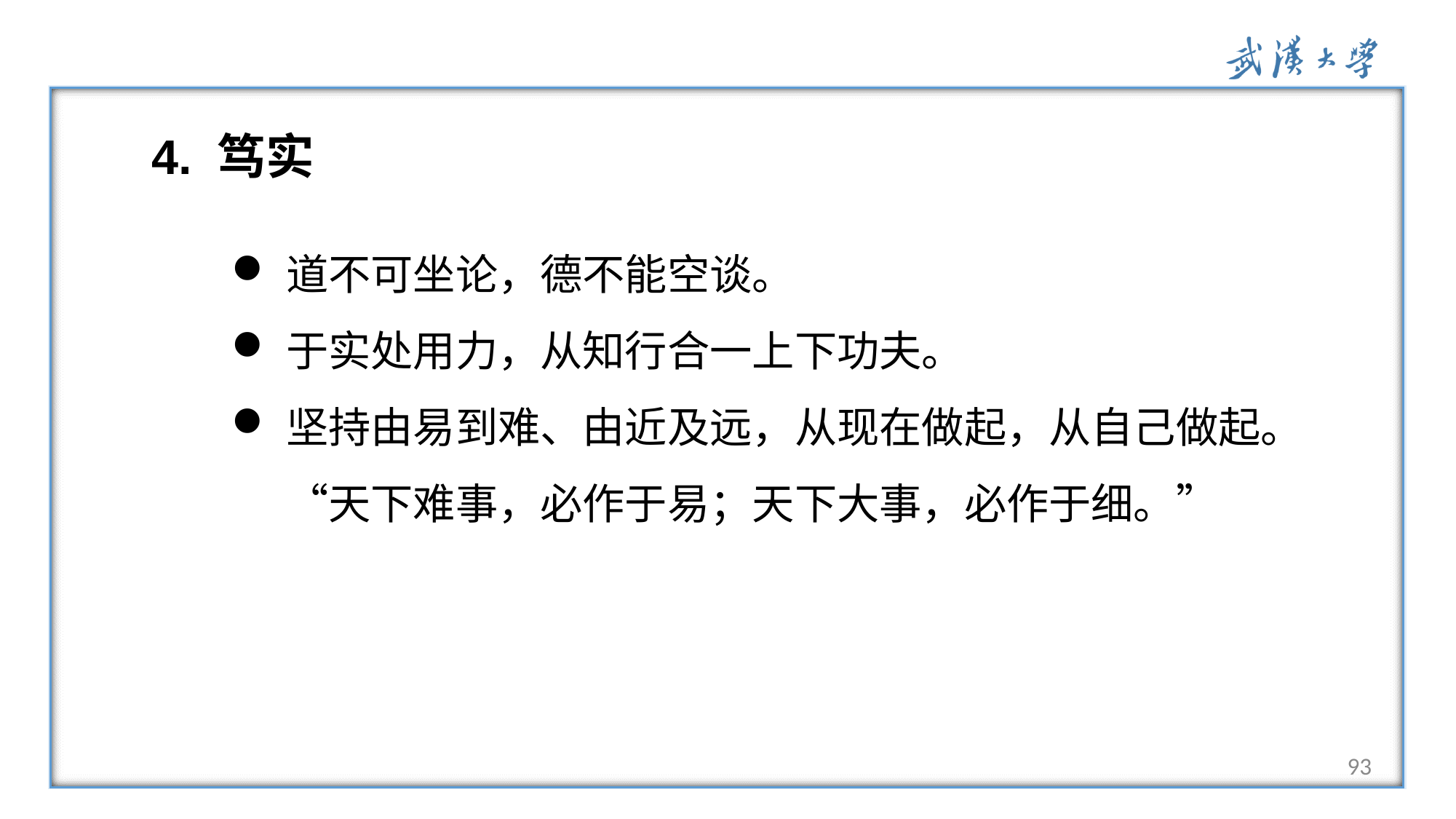

4. 笃实
道不可坐论，德不能空谈。
于实处用力，从知行合一上下功夫。
坚持由易到难、由近及远，从现在做起，从自己做起。“天下难事，必作于易；天下大事，必作于细。”
93